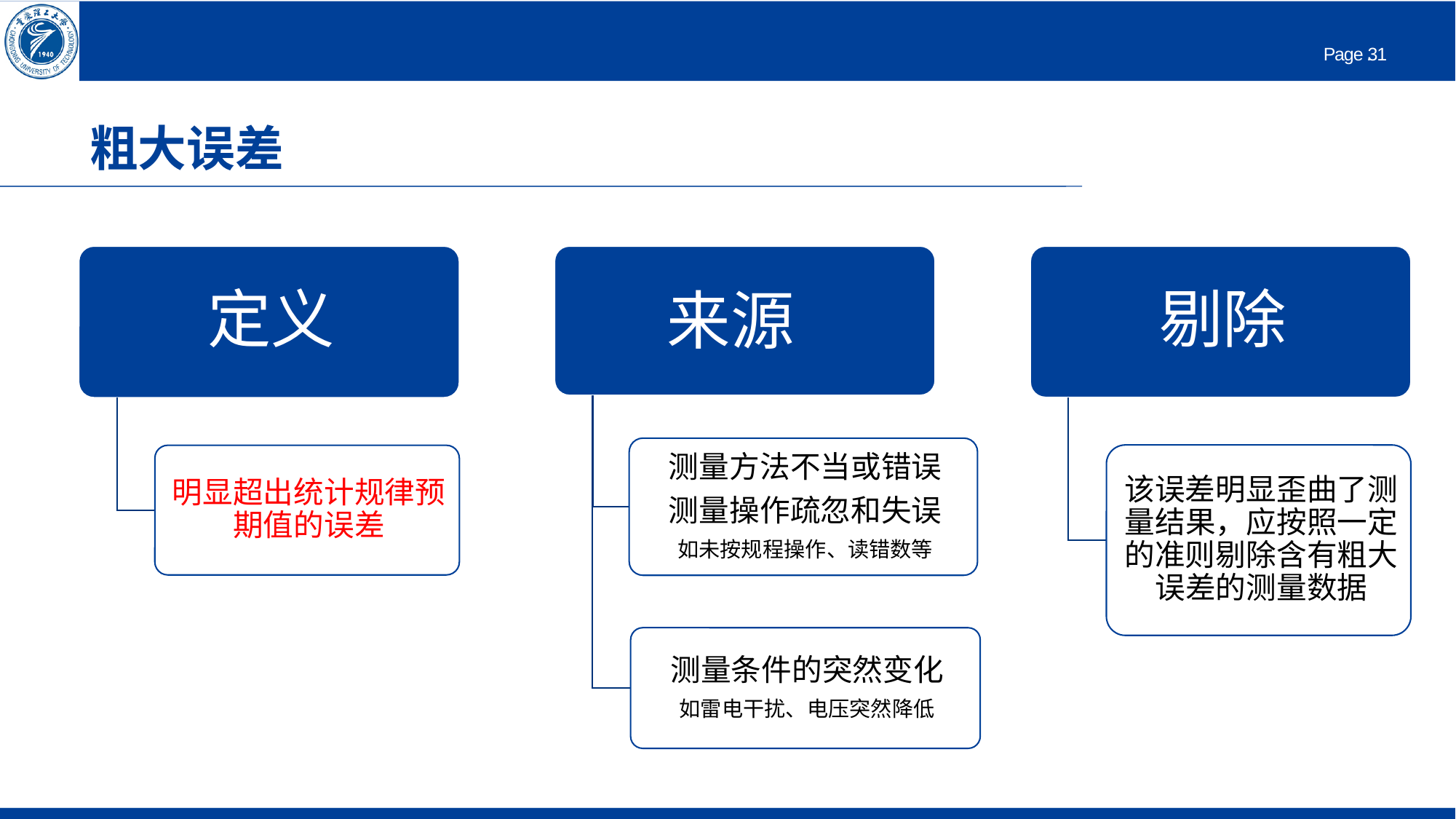

# 粗大误差
定义
明显超出统计规律预期值的误差
来源
测量方法不当或错误
测量操作疏忽和失误
如未按规程操作、读错数等
测量条件的突然变化
如雷电干扰、电压突然降低
剔除
该误差明显歪曲了测量结果，应按照一定的准则剔除含有粗大误差的测量数据